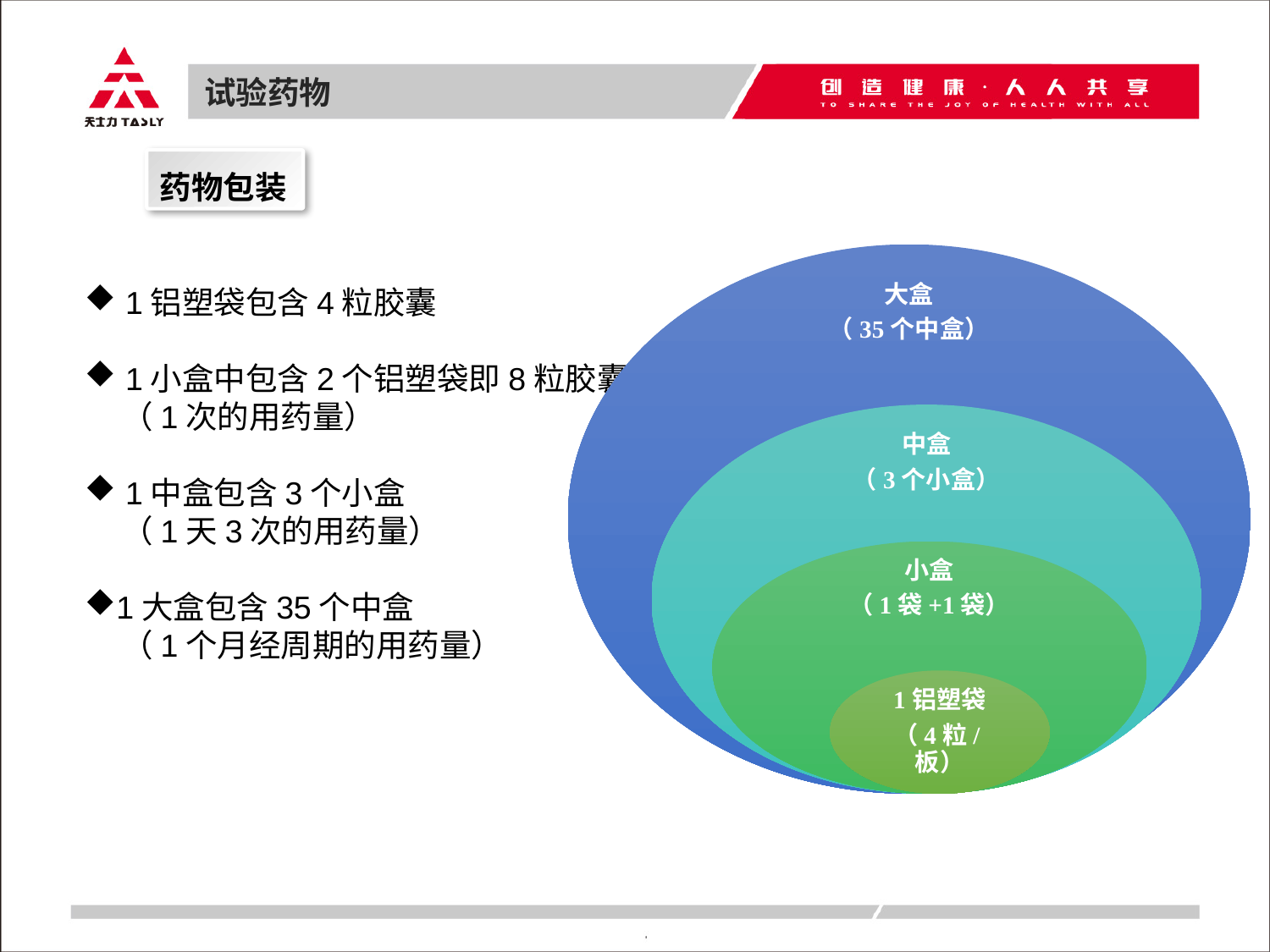

试验药物
药物包装
大盒
（35个中盒）
中盒
（3个小盒）
小盒
（1袋+1袋）
1铝塑袋
（4粒/板）
 1铝塑袋包含4粒胶囊

 1小盒中包含2个铝塑袋即8粒胶囊
    （1次的用药量）

 1中盒包含3个小盒
    （1天3次的用药量）

1大盒包含35个中盒
    （1个月经周期的用药量）